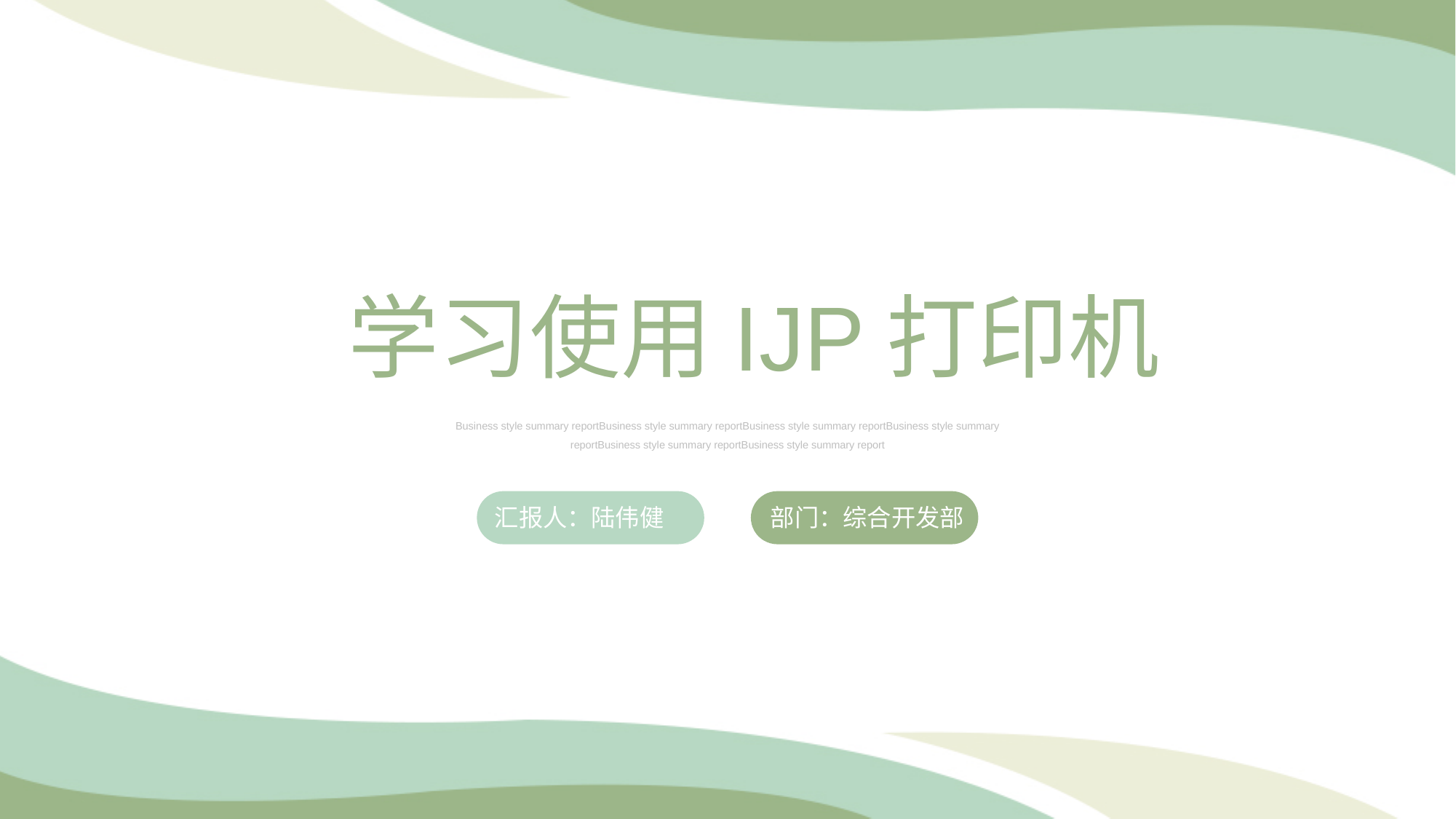

学习使用IJP打印机
Business style summary reportBusiness style summary reportBusiness style summary reportBusiness style summary reportBusiness style summary reportBusiness style summary report

汇报人：陆伟健

部门：综合开发部